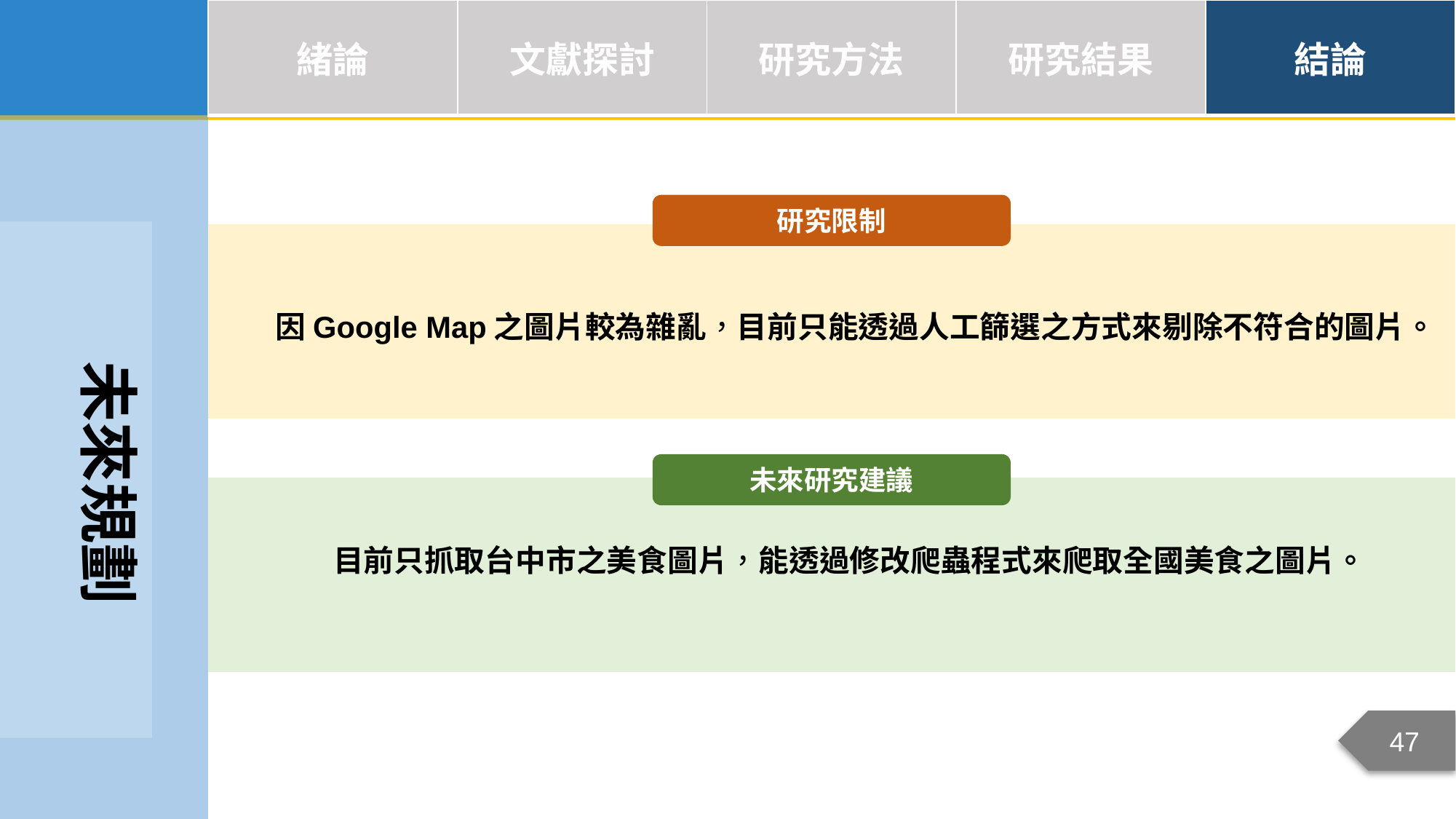

| 緒論 | 文獻探討 | 研究方法 | 研究結果 | 結論 |
| --- | --- | --- | --- | --- |
研究限制

未來規劃

因Google Map之圖片較為雜亂，目前只能透過人工篩選之方式來剔除不符合的圖片。
未來研究建議

目前只抓取台中市之美食圖片，能透過修改爬蟲程式來爬取全國美食之圖片。